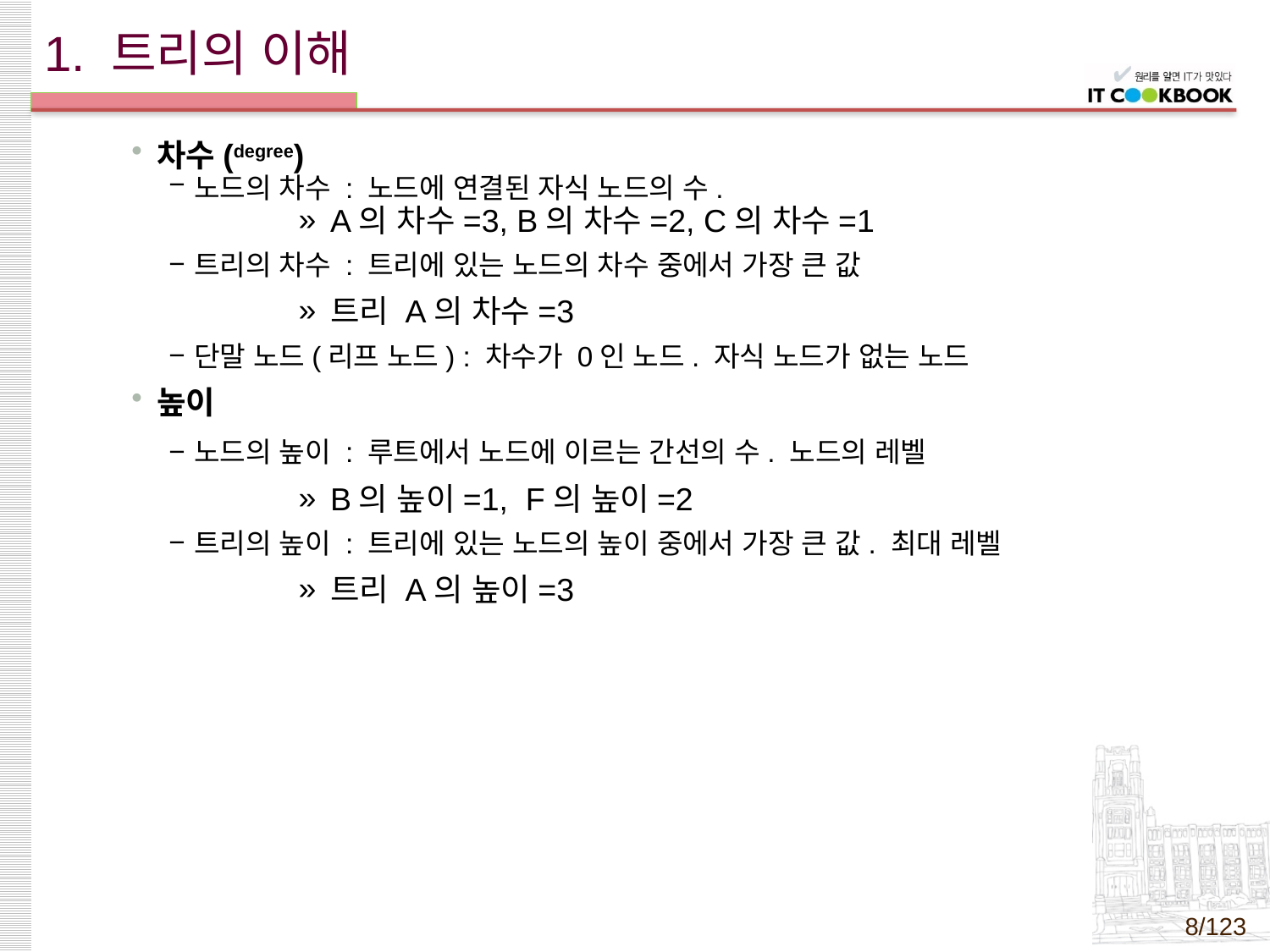

# 1. 트리의 이해
차수(degree)
노드의 차수 : 노드에 연결된 자식 노드의 수.
A의 차수=3, B의 차수=2, C의 차수=1
트리의 차수 : 트리에 있는 노드의 차수 중에서 가장 큰 값
트리 A의 차수=3
단말 노드(리프 노드) : 차수가 0인 노드. 자식 노드가 없는 노드
높이
노드의 높이 : 루트에서 노드에 이르는 간선의 수. 노드의 레벨
B의 높이=1,  F의 높이=2
트리의 높이 : 트리에 있는 노드의 높이 중에서 가장 큰 값. 최대 레벨
트리 A의 높이=3